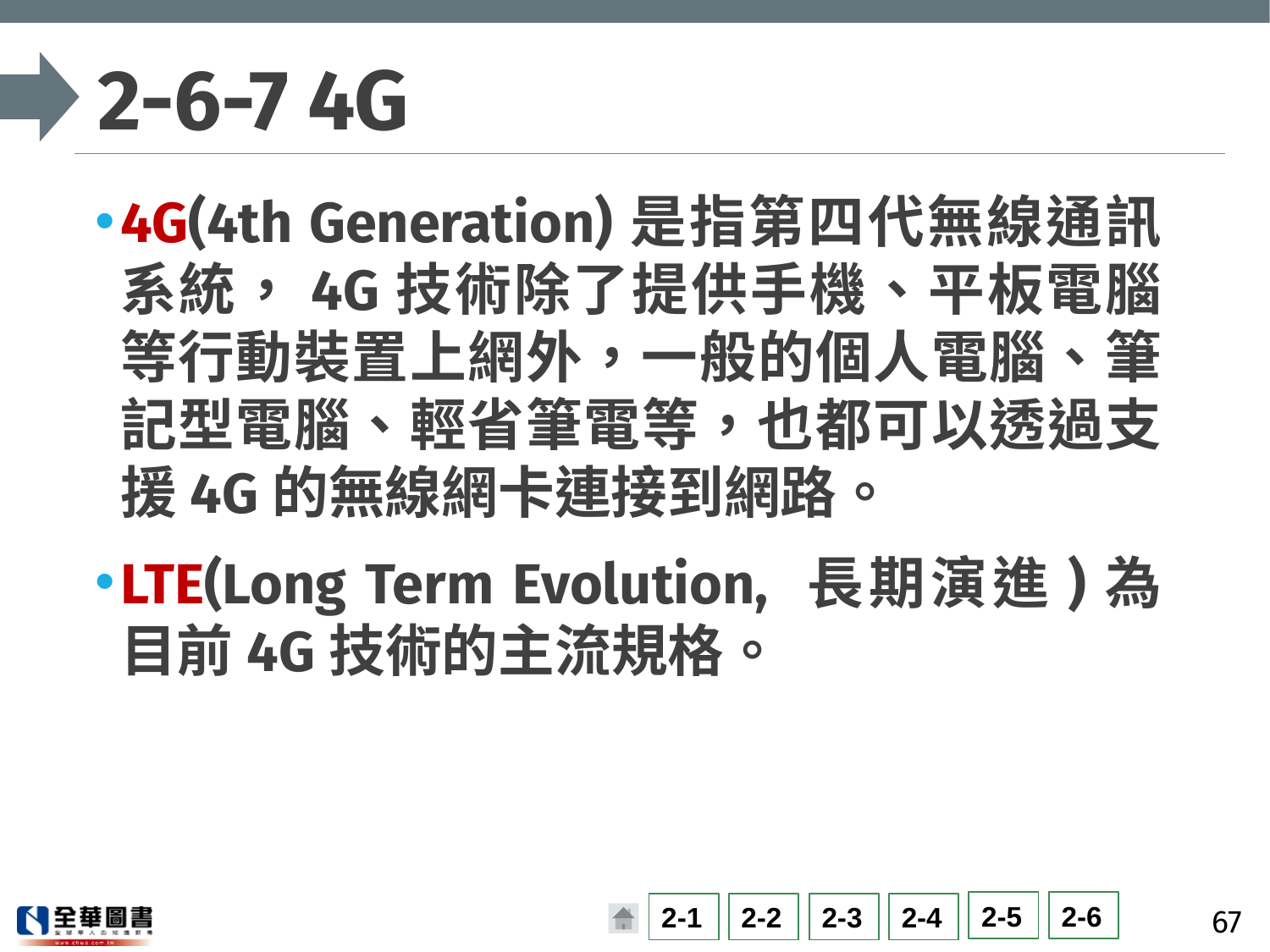

# 2-6-7 4G
4G(4th Generation)是指第四代無線通訊系統，4G技術除了提供手機、平板電腦等行動裝置上網外，一般的個人電腦、筆記型電腦、輕省筆電等，也都可以透過支援4G的無線網卡連接到網路。
LTE(Long Term Evolution, 長期演進)為目前4G技術的主流規格。
67